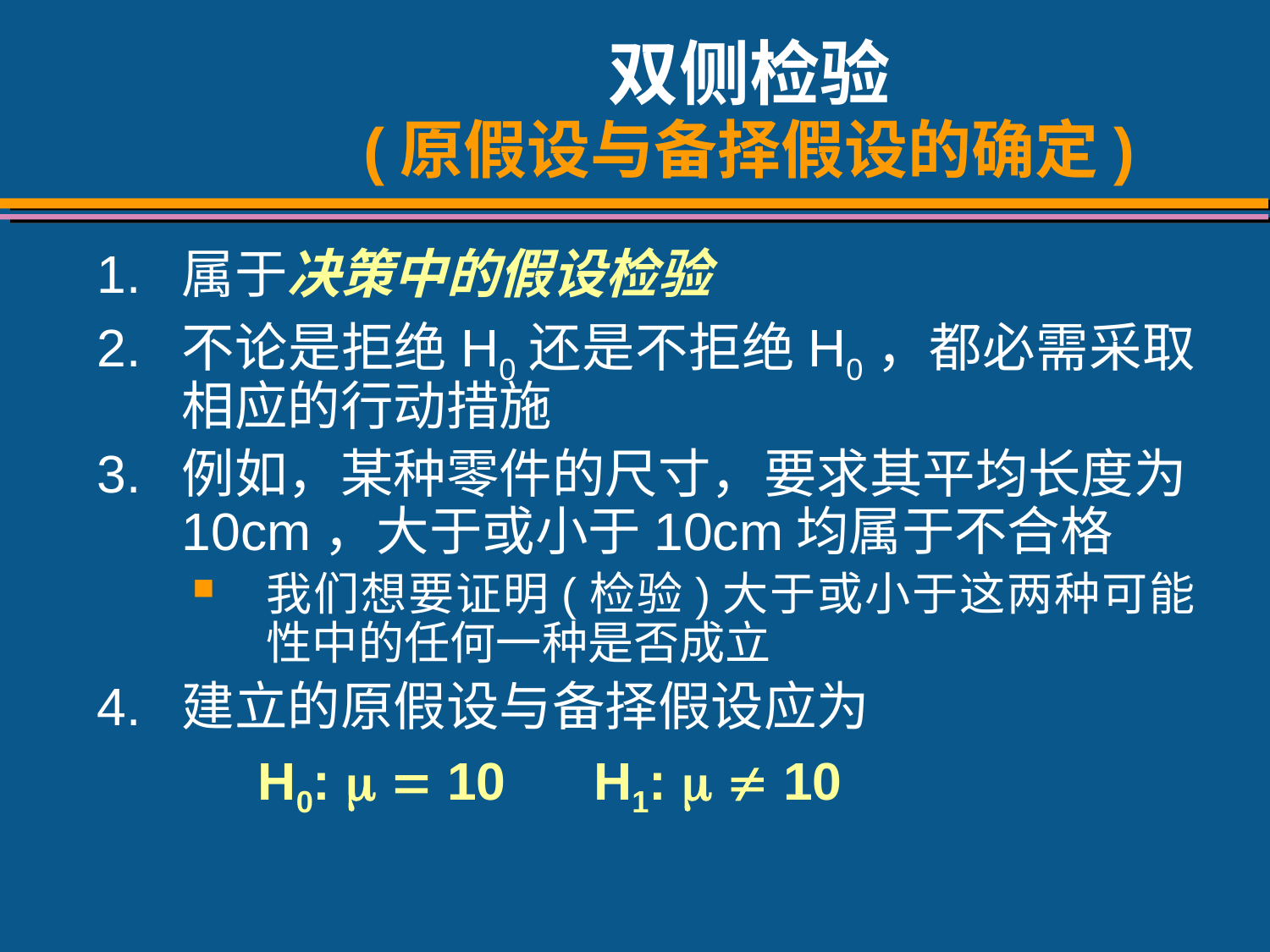

# 双侧检验 (原假设与备择假设的确定)
属于决策中的假设检验
不论是拒绝H0还是不拒绝H0，都必需采取相应的行动措施
例如，某种零件的尺寸，要求其平均长度为10cm，大于或小于10cm均属于不合格
我们想要证明(检验)大于或小于这两种可能性中的任何一种是否成立
建立的原假设与备择假设应为
           H0: μ = 10      H1: μ ≠ 10